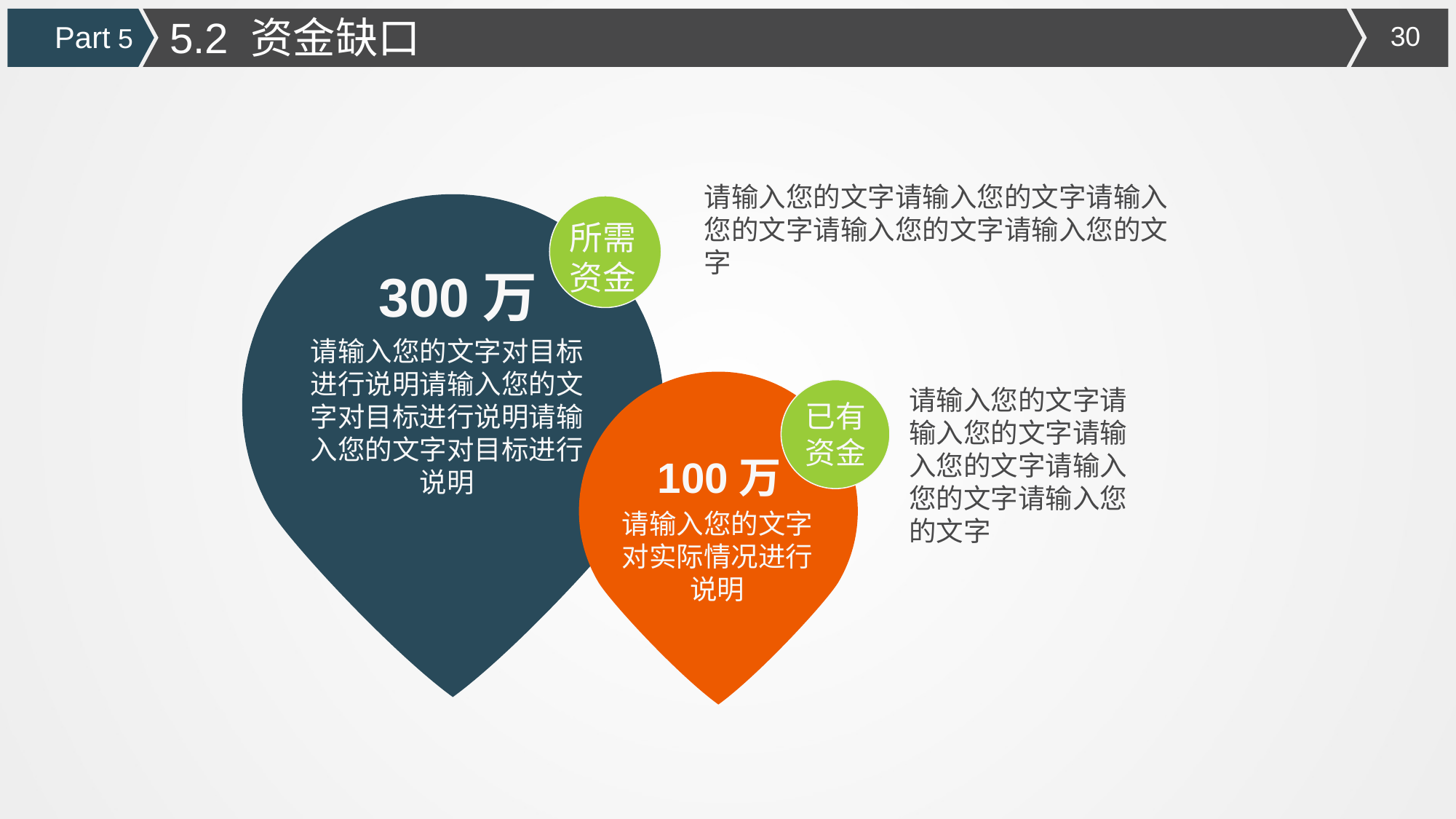

5.2 资金缺口
Part 5
请输入您的文字请输入您的文字请输入您的文字请输入您的文字请输入您的文字

所需资金
300万
请输入您的文字对目标进行说明请输入您的文字对目标进行说明请输入您的文字对目标进行说明

请输入您的文字请输入您的文字请输入您的文字请输入您的文字请输入您的文字

已有资金
100万
请输入您的文字对实际情况进行说明